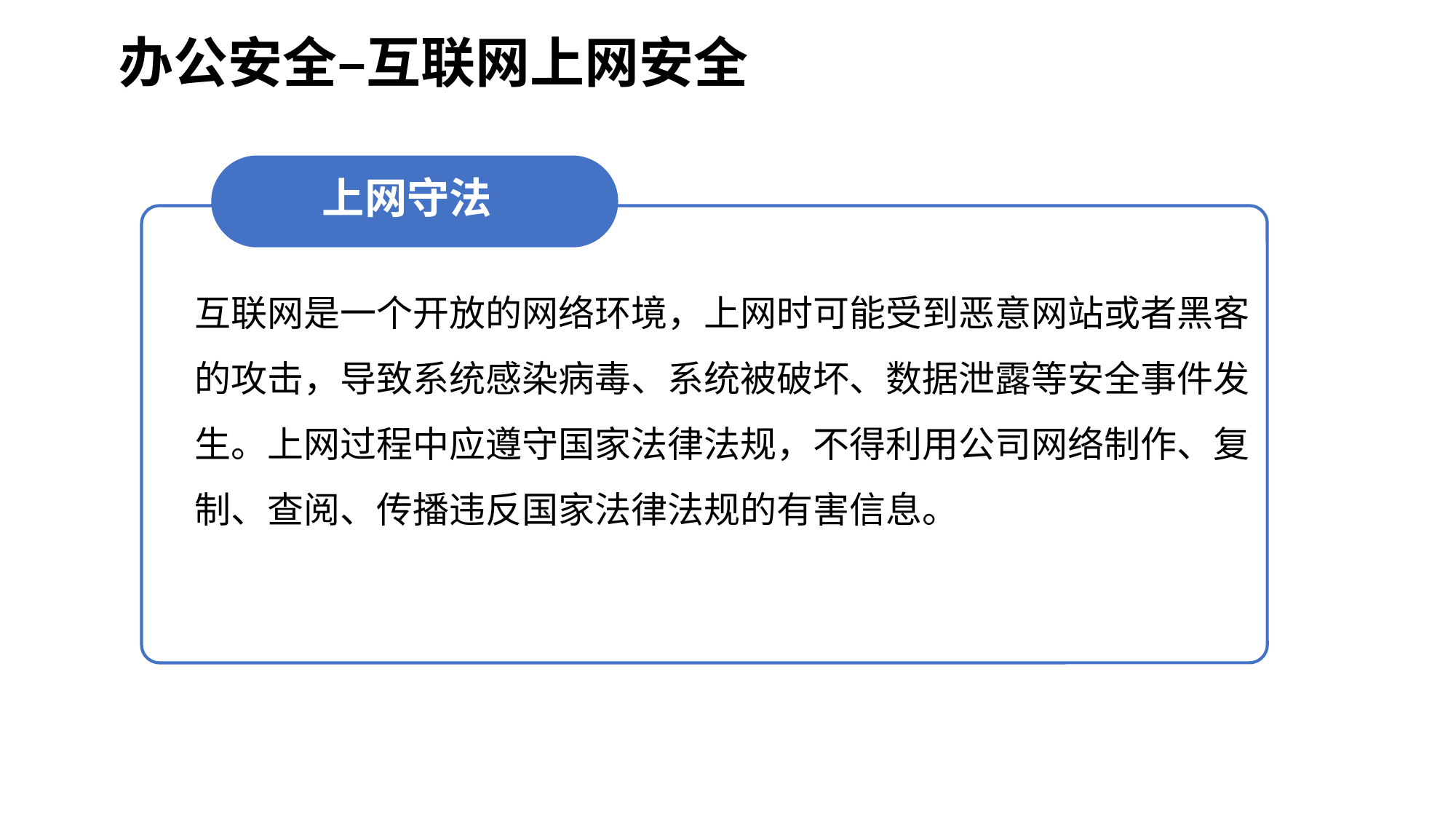

办公安全–互联网上网安全

上网守法

互联网是一个开放的网络环境，上网时可能受到恶意网站或者黑客的攻击，导致系统感染病毒、系统被破坏、数据泄露等安全事件发生。上网过程中应遵守国家法律法规，不得利用公司网络制作、复制、查阅、传播违反国家法律法规的有害信息。

28

信息安全意识培训